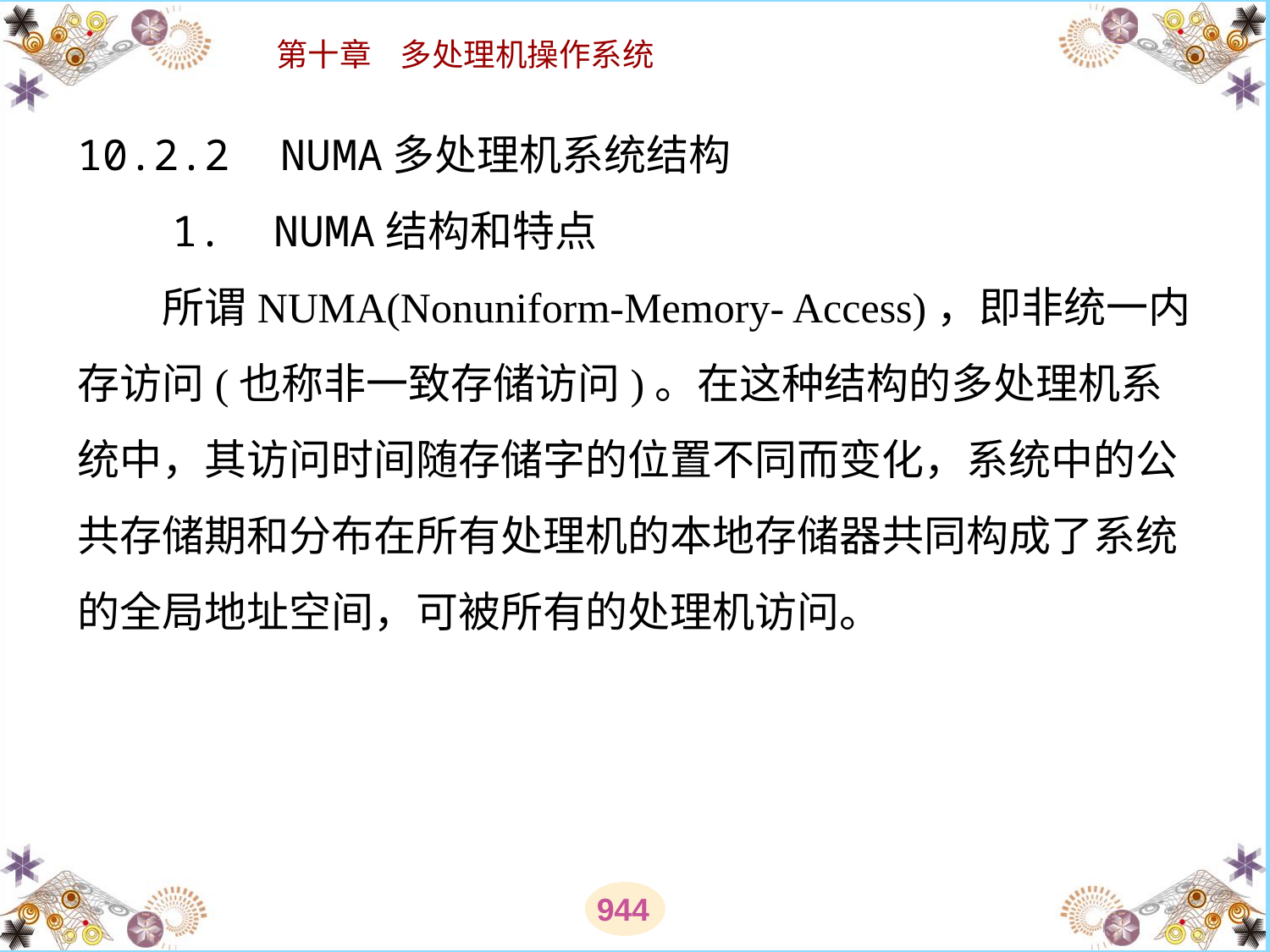

# 10.2.2  NUMA多处理机系统结构 　　1.  NUMA结构和特点 　　所谓NUMA(Nonuniform-Memory- Access)，即非统一内存访问(也称非一致存储访问)。在这种结构的多处理机系统中，其访问时间随存储字的位置不同而变化，系统中的公共存储期和分布在所有处理机的本地存储器共同构成了系统的全局地址空间，可被所有的处理机访问。